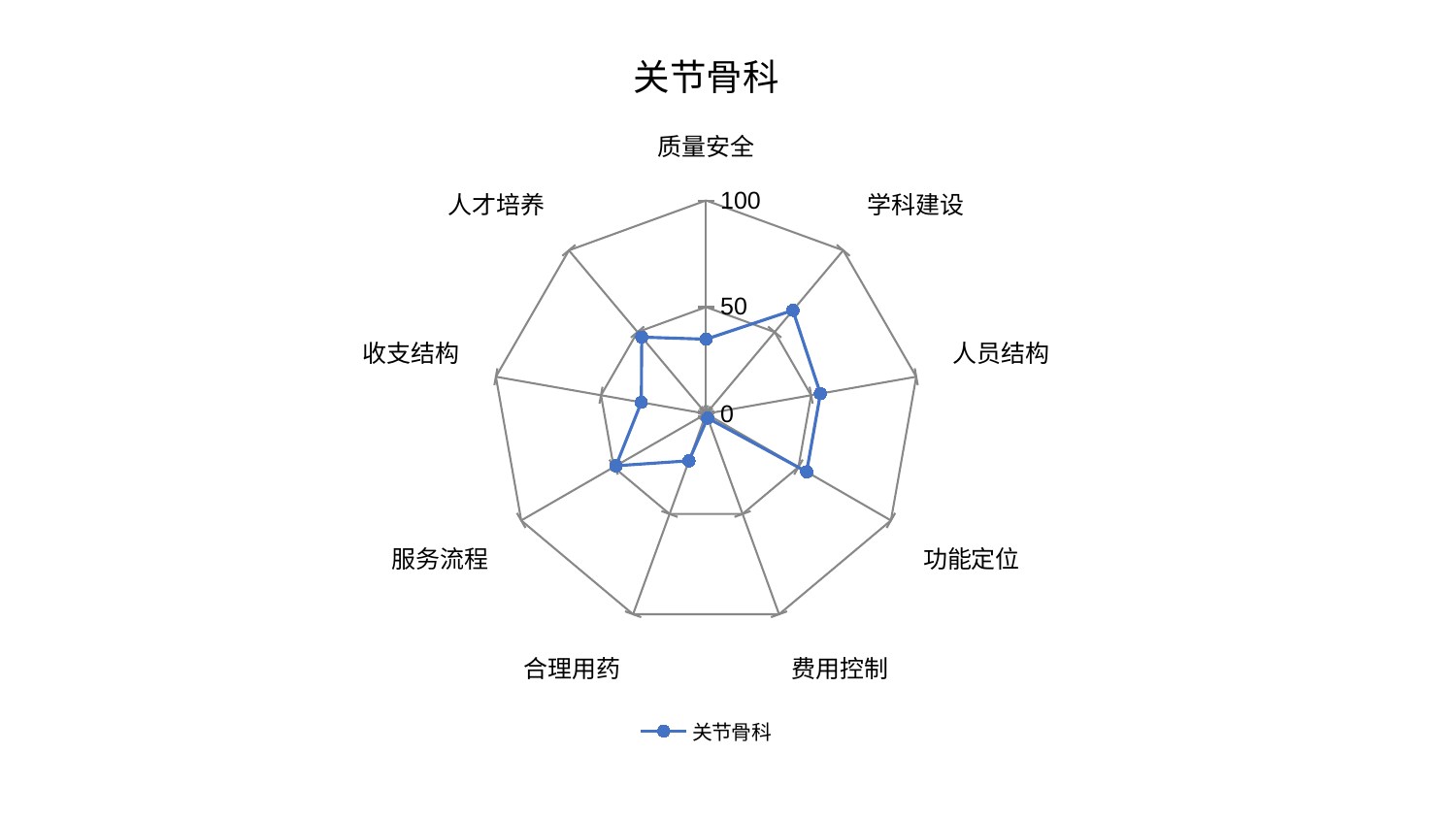

### Chart: 关节骨科

| Category | 关节骨科 |
|---|---|
| 质量安全 | 34.9683091311708 |
| 学科建设 | 63.31565149429182 |
| 人员结构 | 54.406918509484626 |
| 功能定位 | 54.41330315131898 |
| 费用控制 | 2.105324065385883 |
| 合理用药 | 23.477938891908515 |
| 服务流程 | 48.765890518510034 |
| 收支结构 | 30.82618934685089 |
| 人才培养 | 46.919764983205575 |
104